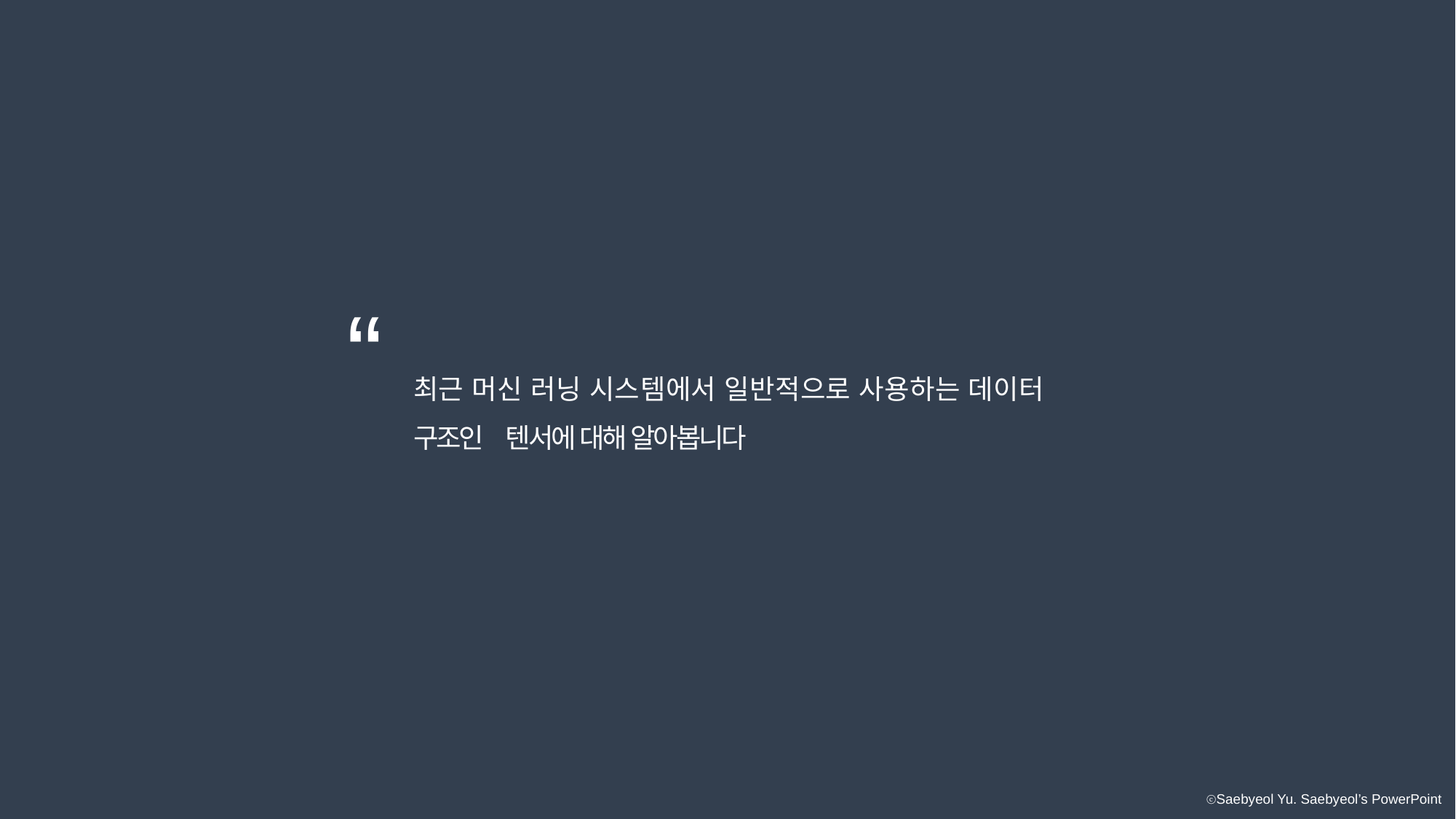

“
최근 머신 러닝 시스템에서 일반적으로 사용하는 데이터 구조인    텐서에 대해 알아봅니다